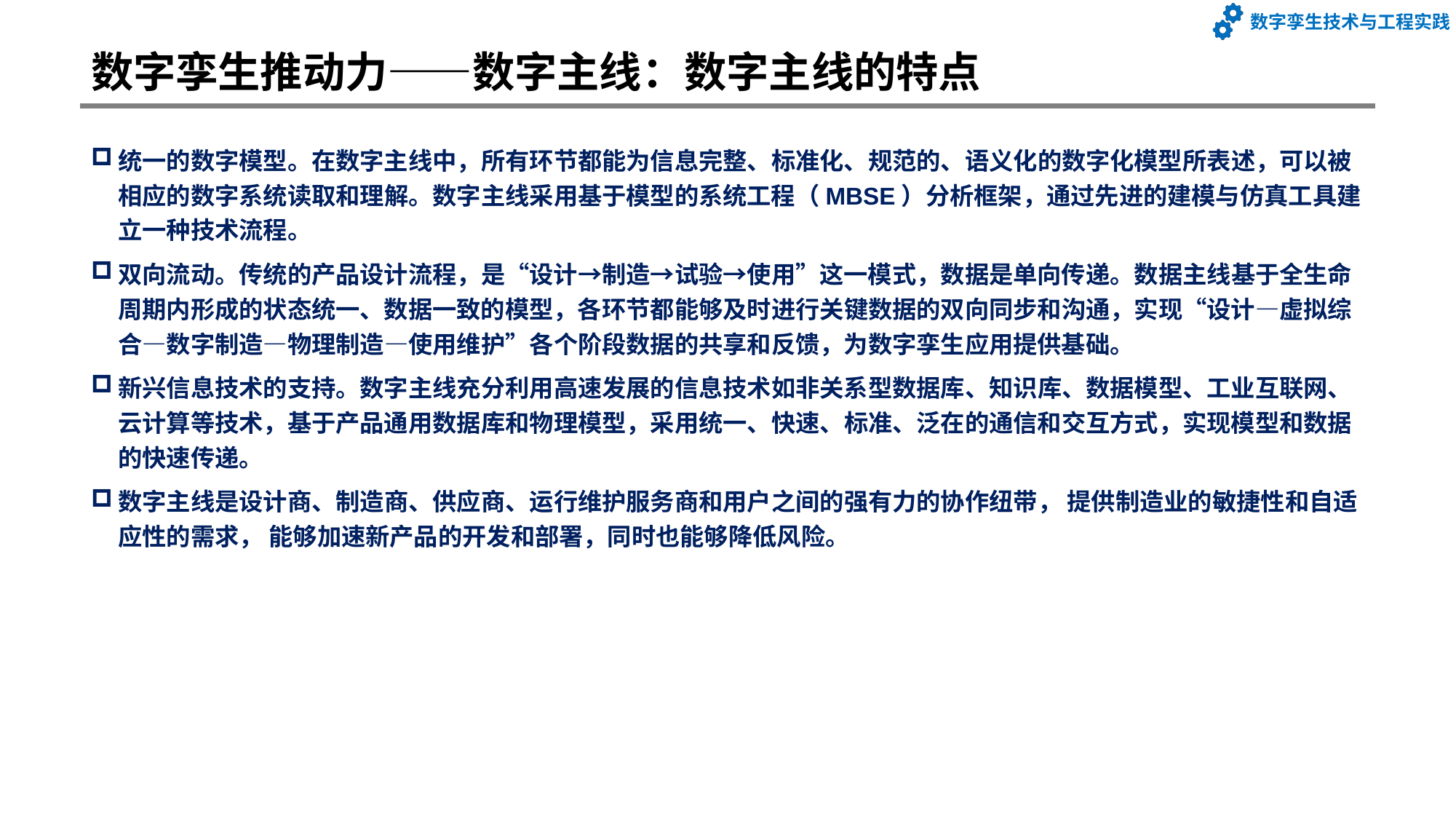

# 数字孪生推动力——数字主线：数字主线的特点
统一的数字模型。在数字主线中，所有环节都能为信息完整、标准化、规范的、语义化的数字化模型所表述，可以被相应的数字系统读取和理解。数字主线采用基于模型的系统工程（MBSE）分析框架，通过先进的建模与仿真工具建立一种技术流程。
双向流动。传统的产品设计流程，是“设计→制造→试验→使用”这一模式，数据是单向传递。数据主线基于全生命周期内形成的状态统一、数据一致的模型，各环节都能够及时进行关键数据的双向同步和沟通，实现“设计—虚拟综合—数字制造—物理制造—使用维护”各个阶段数据的共享和反馈，为数字孪生应用提供基础。
新兴信息技术的支持。数字主线充分利用高速发展的信息技术如非关系型数据库、知识库、数据模型、工业互联网、云计算等技术，基于产品通用数据库和物理模型，采用统一、快速、标准、泛在的通信和交互方式，实现模型和数据的快速传递。
数字主线是设计商、制造商、供应商、运行维护服务商和用户之间的强有力的协作纽带， 提供制造业的敏捷性和自适应性的需求， 能够加速新产品的开发和部署，同时也能够降低风险。